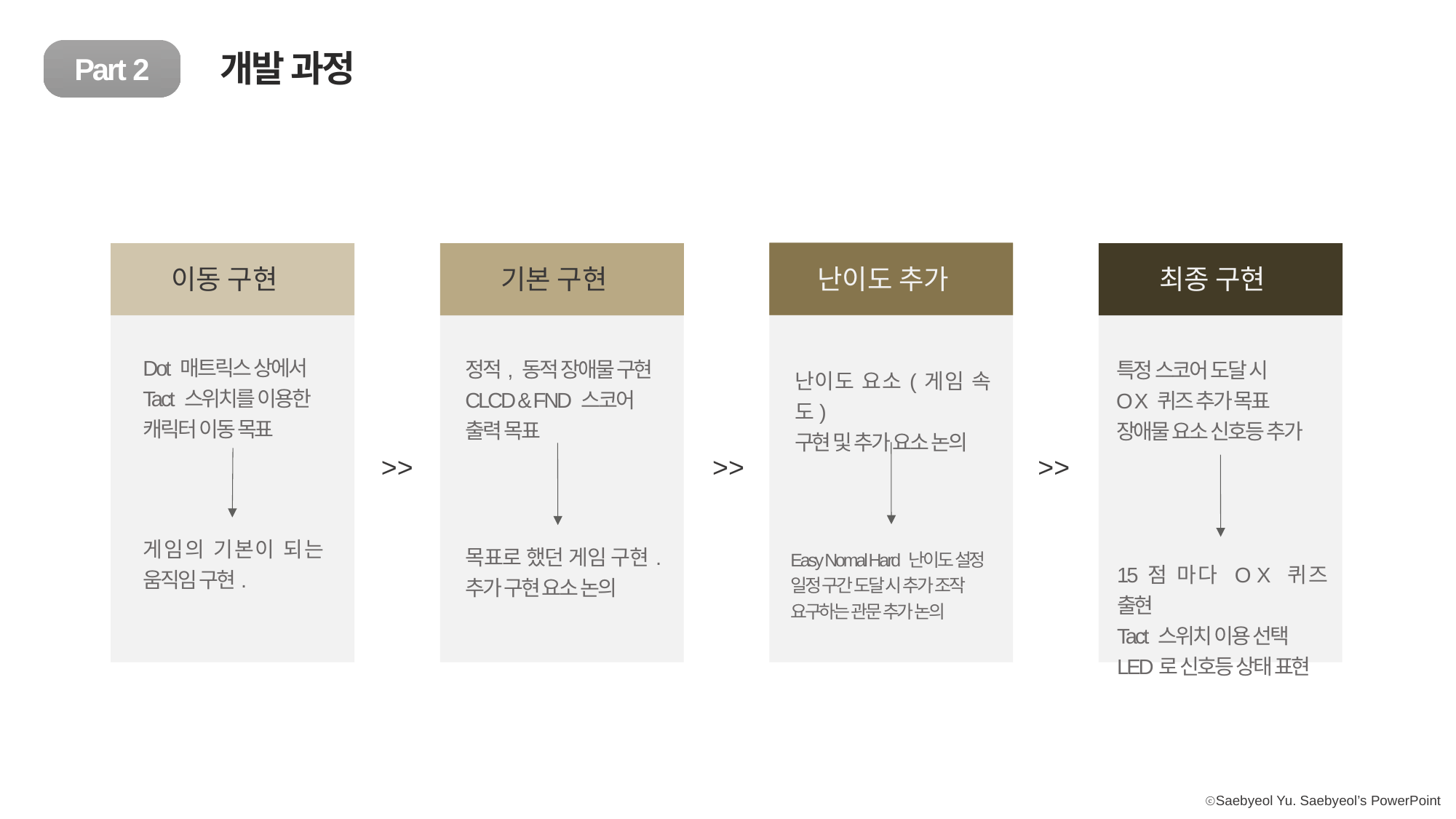

개발 과정
Part 2

난이도 추가
기본 구현
이동 구현
이동 구현
Step 3
최종 구현
Step 4
Dot 매트릭스 상에서
Tact 스위치를 이용한
캐릭터 이동 목표
정적, 동적 장애물 구현
CLCD & FND 스코어
출력 목표
특정 스코어 도달 시
O X 퀴즈 추가 목표
장애물 요소 신호등 추가
난이도 요소(게임 속도)
구현 및 추가 요소 논의
>>
>>
>>
게임의 기본이 되는 움직임 구현.
목표로 했던 게임 구현. 추가 구현 요소 논의
Easy Nomal Hard 난이도 설정
일정 구간 도달 시 추가 조작
요구하는 관문 추가 논의
15점 마다 O X 퀴즈 출현
Tact 스위치 이용 선택
LED로 신호등 상태 표현